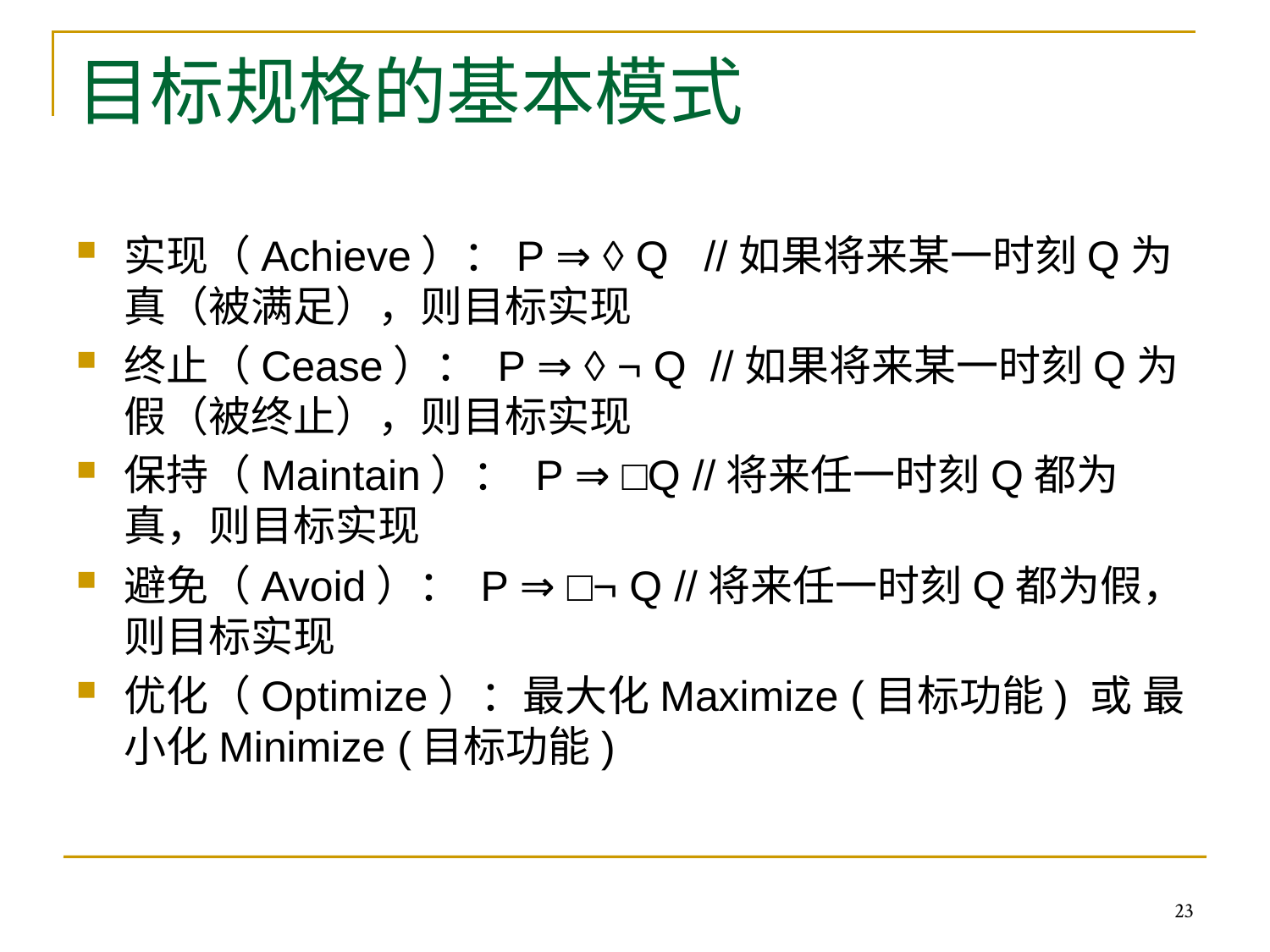

# 目标规格的基本模式
实现（Achieve）：P ⇒ ◊ Q   //如果将来某一时刻Q为真（被满足），则目标实现
终止（Cease）： P ⇒ ◊ ¬ Q  //如果将来某一时刻Q为假（被终止），则目标实现
保持（Maintain）： P ⇒ □Q //将来任一时刻Q都为真，则目标实现
避免（Avoid）： P ⇒ □¬ Q //将来任一时刻Q都为假，则目标实现
优化（Optimize）：最大化Maximize (目标功能) 或 最小化Minimize (目标功能)

23